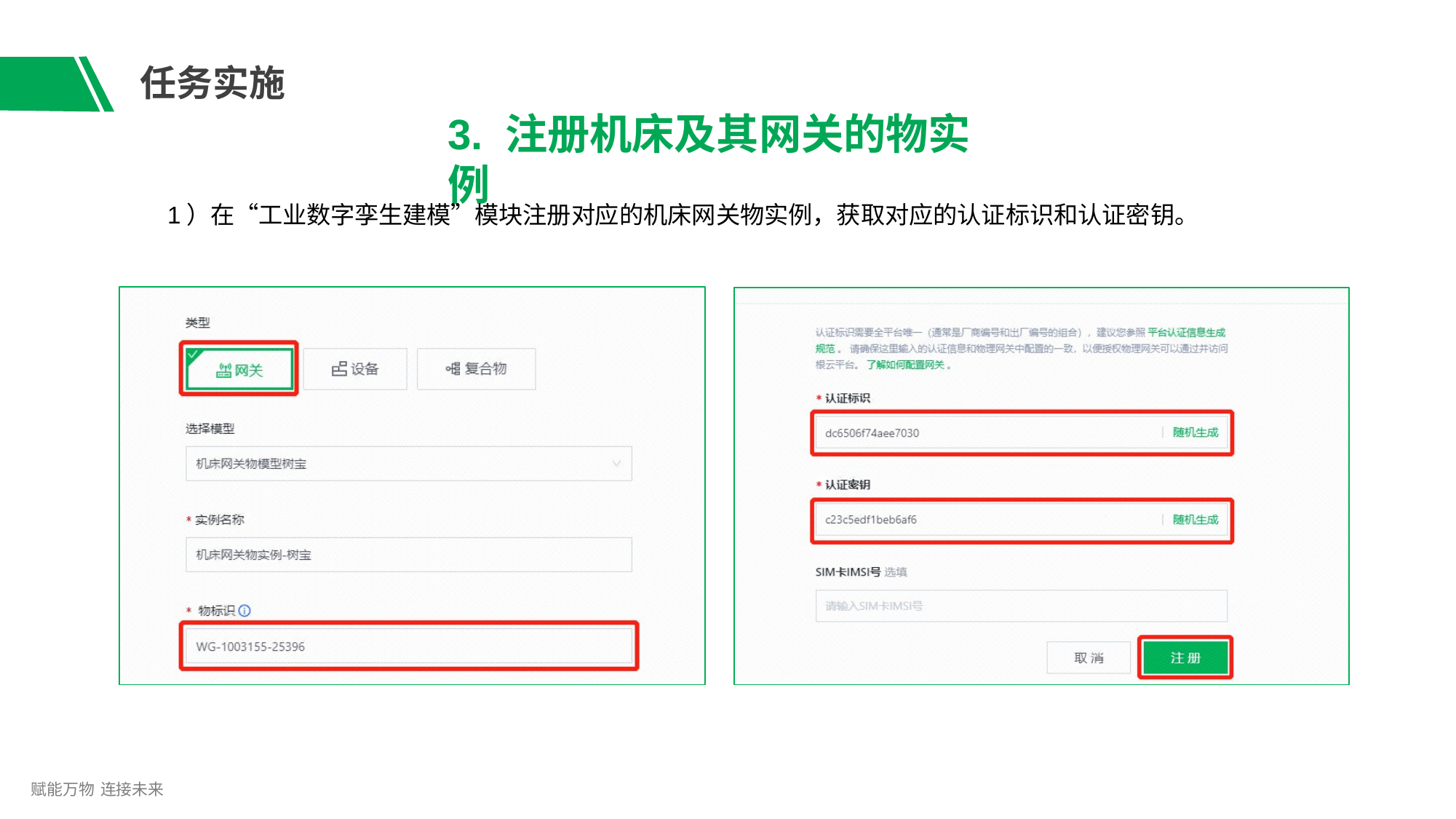

# 任务实施
3. 注册机床及其网关的物实例
1）在“工业数字孪生建模”模块注册对应的机床网关物实例，获取对应的认证标识和认证密钥。

赋能万物 连接未来